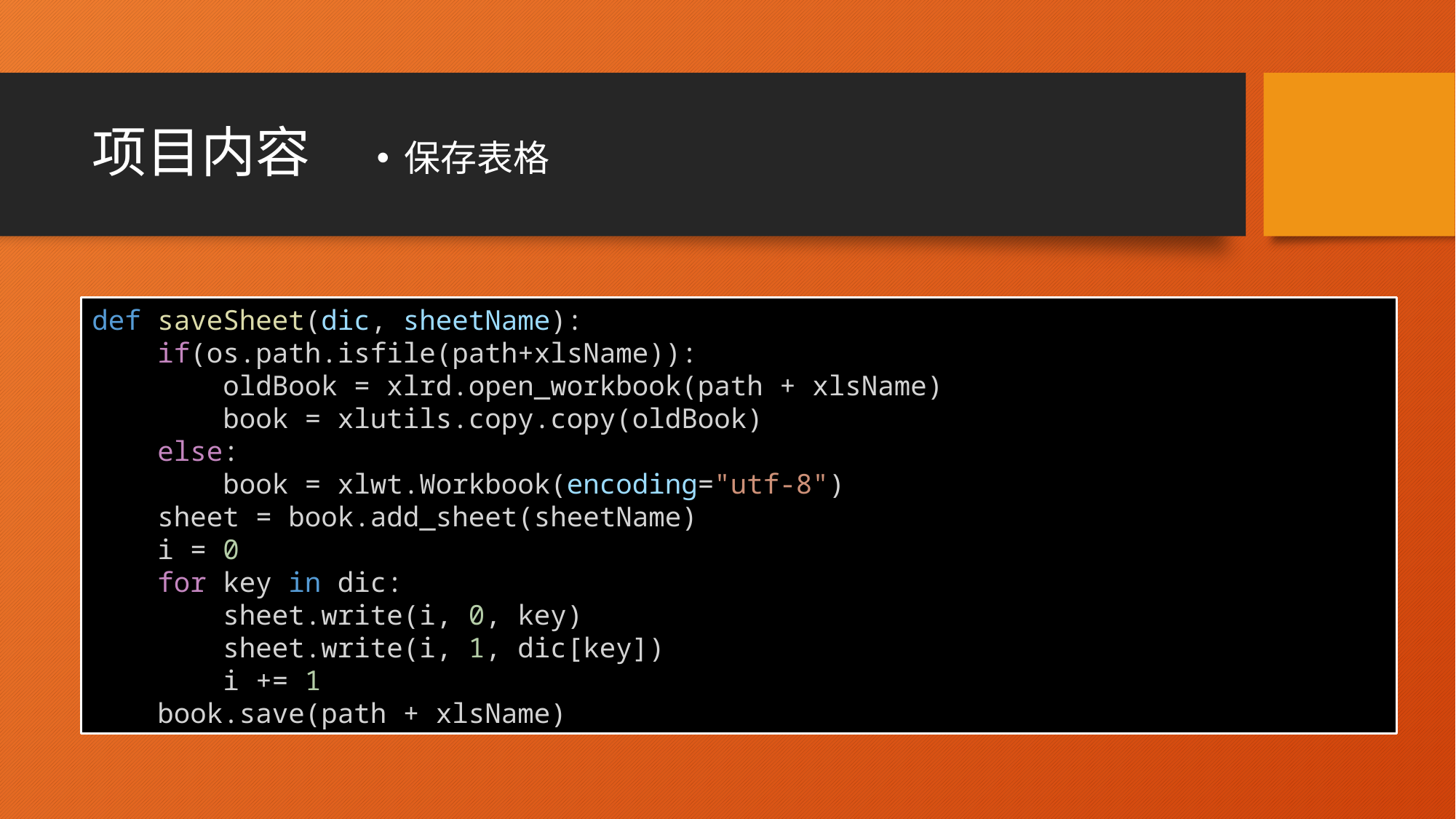

# 项目内容
保存表格
def saveSheet(dic, sheetName):
    if(os.path.isfile(path+xlsName)):
        oldBook = xlrd.open_workbook(path + xlsName)
        book = xlutils.copy.copy(oldBook)
    else:
        book = xlwt.Workbook(encoding="utf-8")
    sheet = book.add_sheet(sheetName)
    i = 0
    for key in dic:
        sheet.write(i, 0, key)
        sheet.write(i, 1, dic[key])
        i += 1
    book.save(path + xlsName)